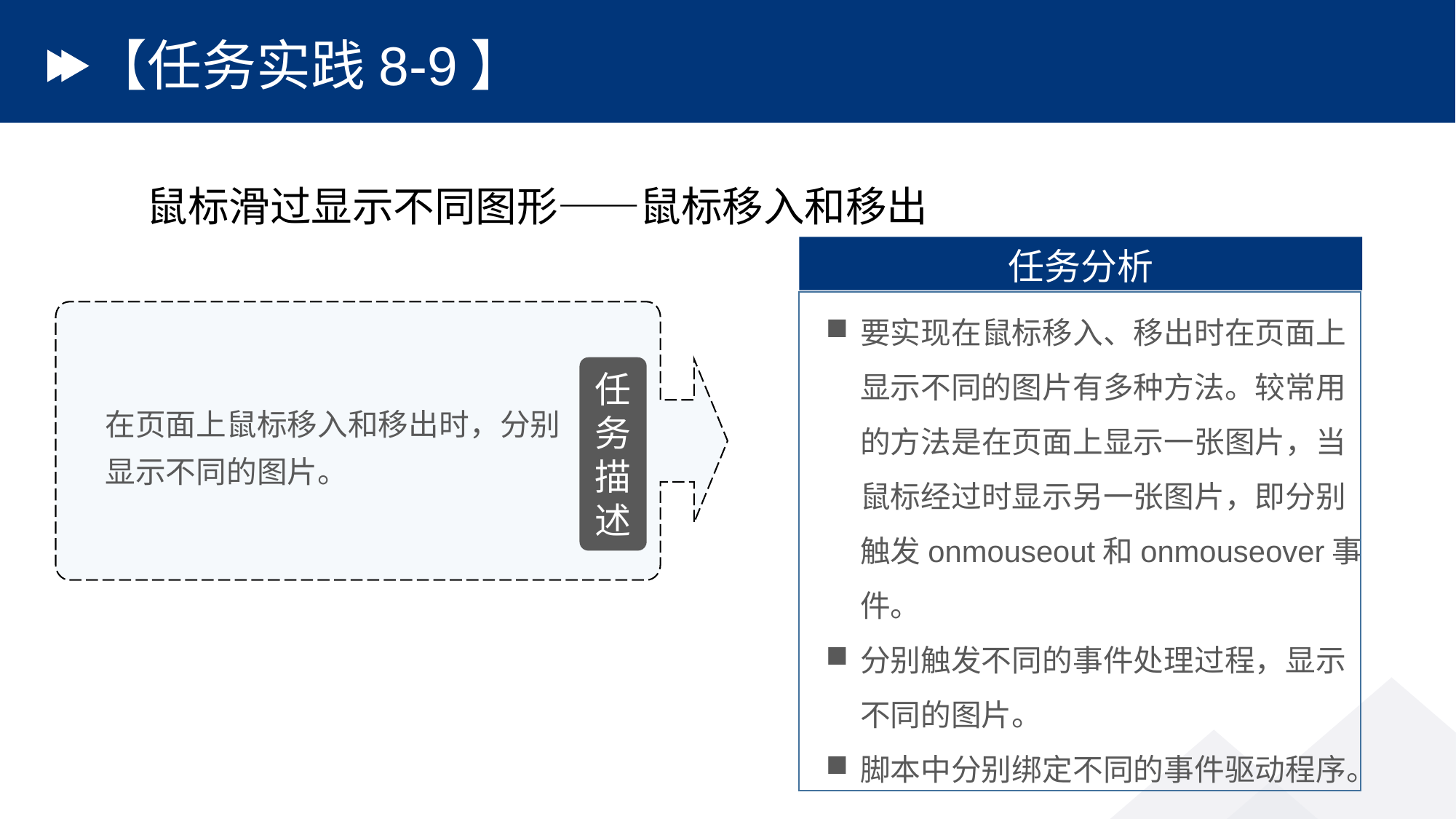

# 【任务实践8-9】
鼠标滑过显示不同图形——鼠标移入和移出

任务分析
要实现在鼠标移入、移出时在页面上显示不同的图片有多种方法。较常用的方法是在页面上显示一张图片，当鼠标经过时显示另一张图片，即分别触发onmouseout和onmouseover事件。
分别触发不同的事件处理过程，显示不同的图片。
脚本中分别绑定不同的事件驱动程序。

任务描述
在页面上鼠标移入和移出时，分别显示不同的图片。